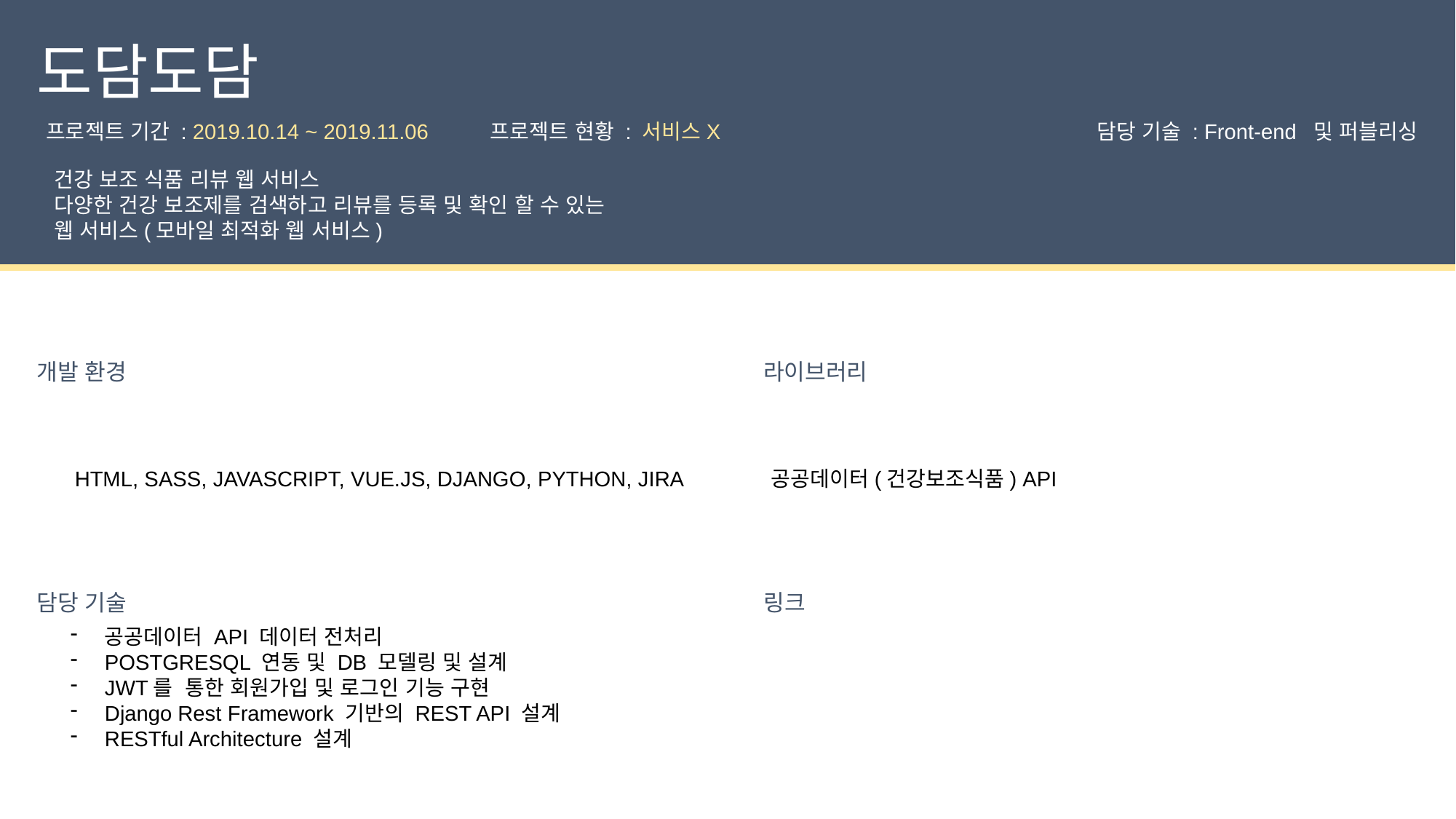

도담도담
프로젝트 현황 : 서비스X
담당 기술 : Front-end  및 퍼블리싱
프로젝트 기간 : 2019.10.14 ~ 2019.11.06
건강 보조 식품 리뷰 웹 서비스
다양한 건강 보조제를 검색하고 리뷰를 등록 및 확인 할 수 있는
웹 서비스(모바일 최적화 웹 서비스)
라이브러리
개발 환경
공공데이터(건강보조식품) API
HTML, SASS, JAVASCRIPT, VUE.JS, DJANGO, PYTHON, JIRA
링크
담당 기술
공공데이터 API 데이터 전처리
POSTGRESQL 연동 및 DB 모델링 및 설계
JWT를  통한 회원가입 및 로그인 기능 구현
Django Rest Framework 기반의 REST API 설계
RESTful Architecture 설계